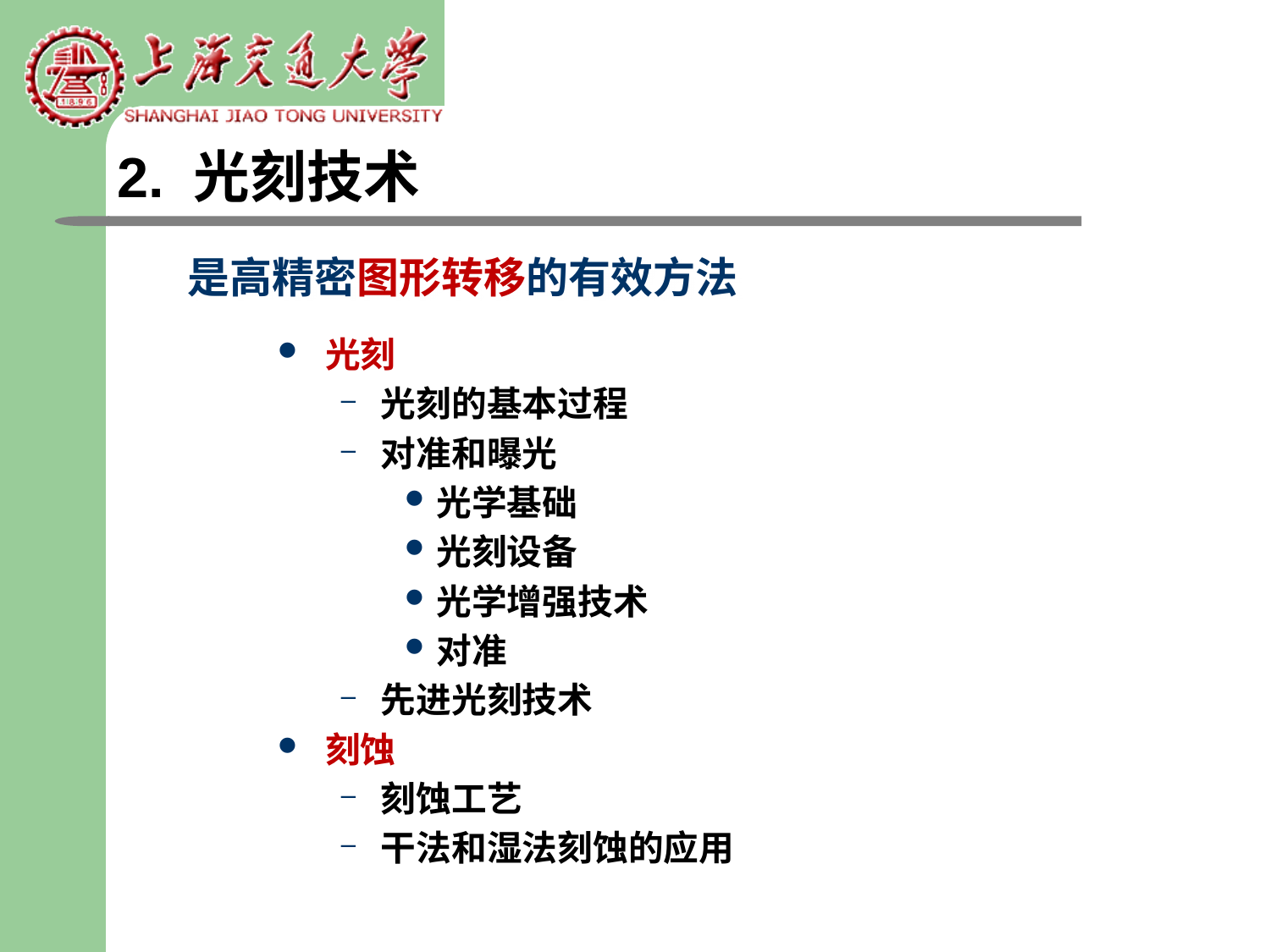

# 2. 光刻技术
是高精密图形转移的有效方法
光刻
光刻的基本过程
对准和曝光
光学基础
光刻设备
光学增强技术
对准
先进光刻技术
刻蚀
刻蚀工艺
干法和湿法刻蚀的应用